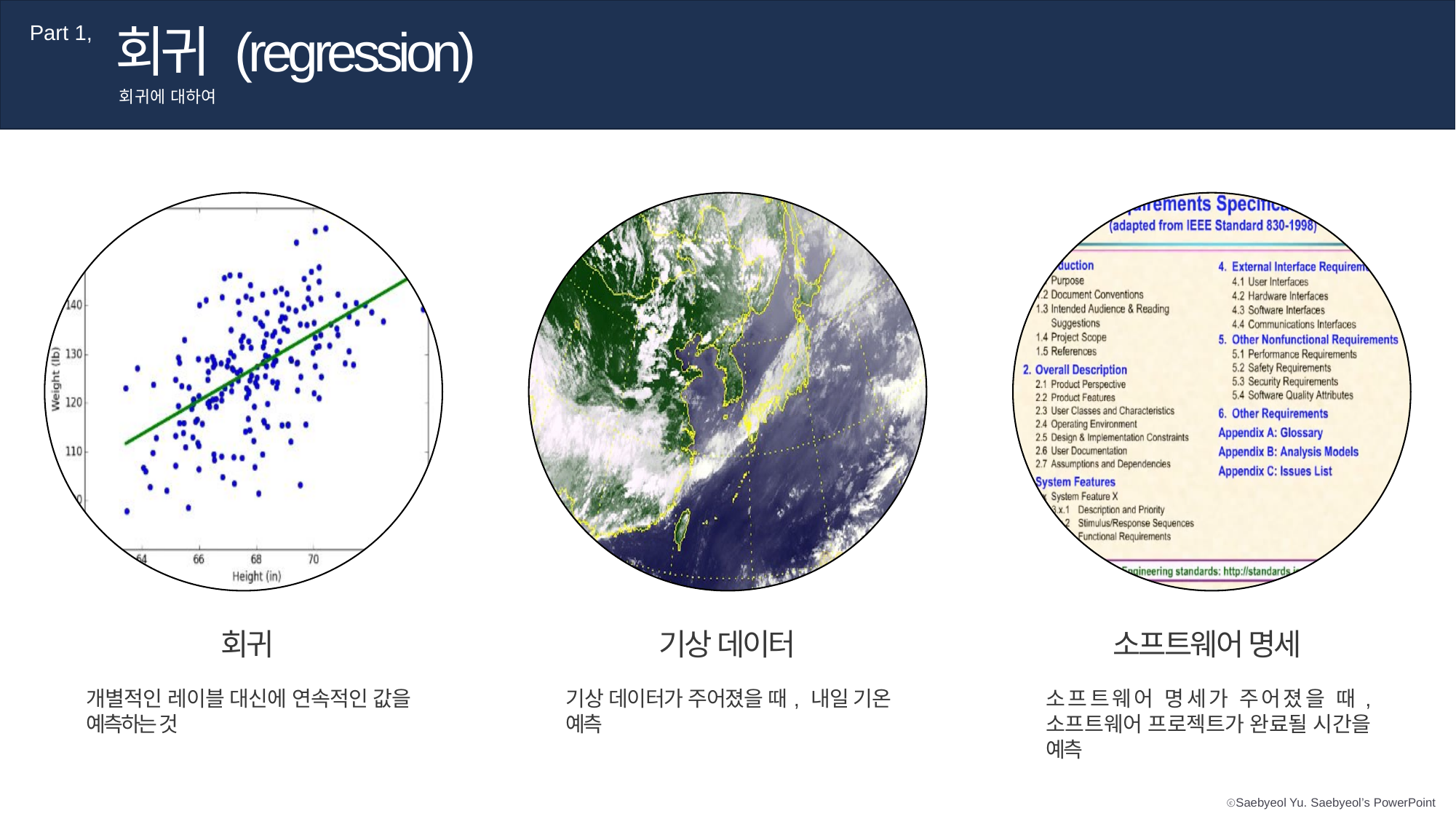

회귀 (regression)
Part 1,
회귀에 대하여

회귀
개별적인 레이블 대신에 연속적인 값을 예측하는 것
기상 데이터
기상 데이터가 주어졌을 때, 내일 기온 예측
소프트웨어 명세
소프트웨어 명세가 주어졌을 때, 소프트웨어 프로젝트가 완료될 시간을 예측